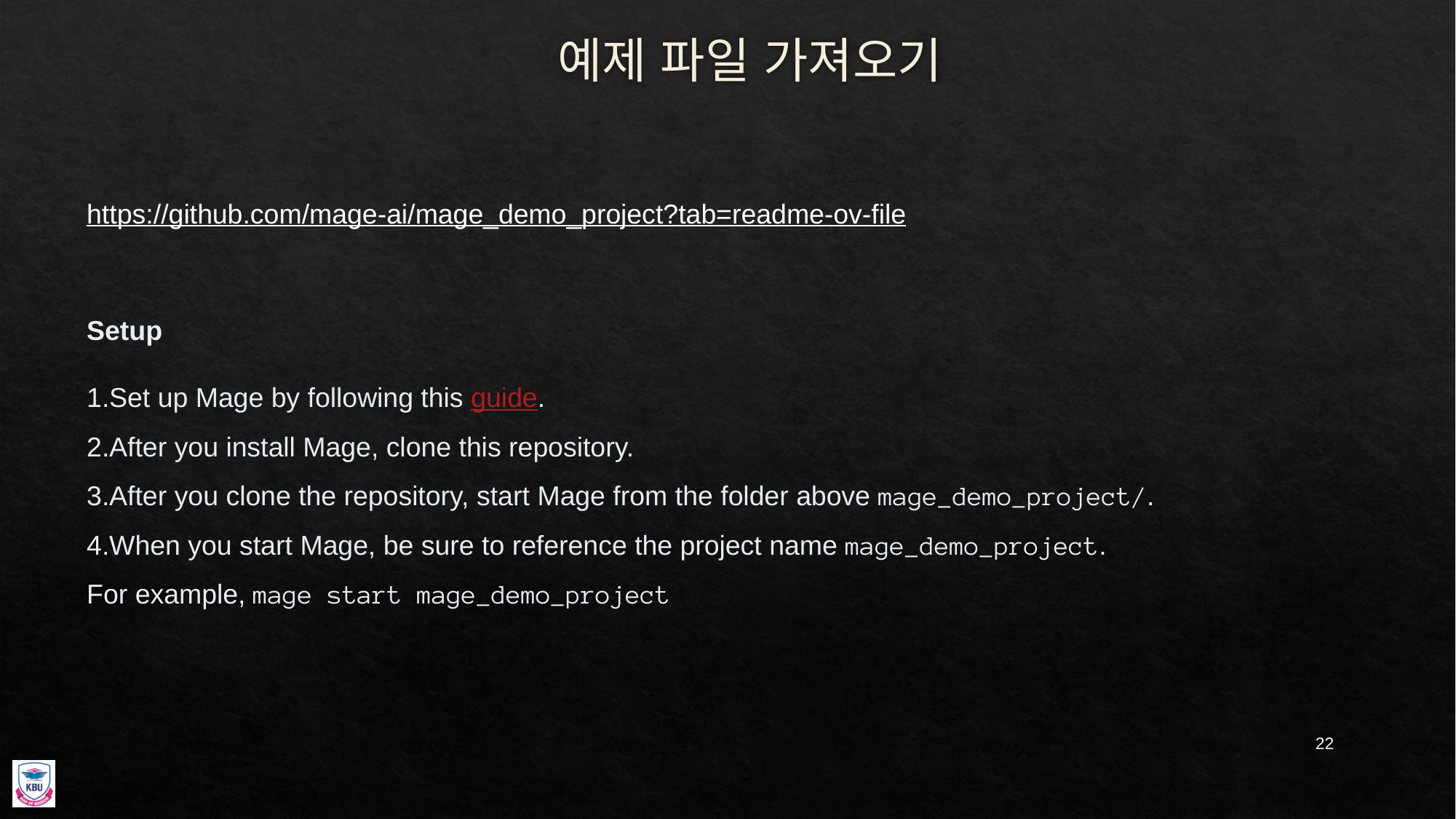

# 예제 파일 가져오기
https://github.com/mage-ai/mage_demo_project?tab=readme-ov-file

Setup
Set up Mage by following this guide.
After you install Mage, clone this repository.
After you clone the repository, start Mage from the folder above mage_demo_project/.
When you start Mage, be sure to reference the project name mage_demo_project.
For example, mage start mage_demo_project
22